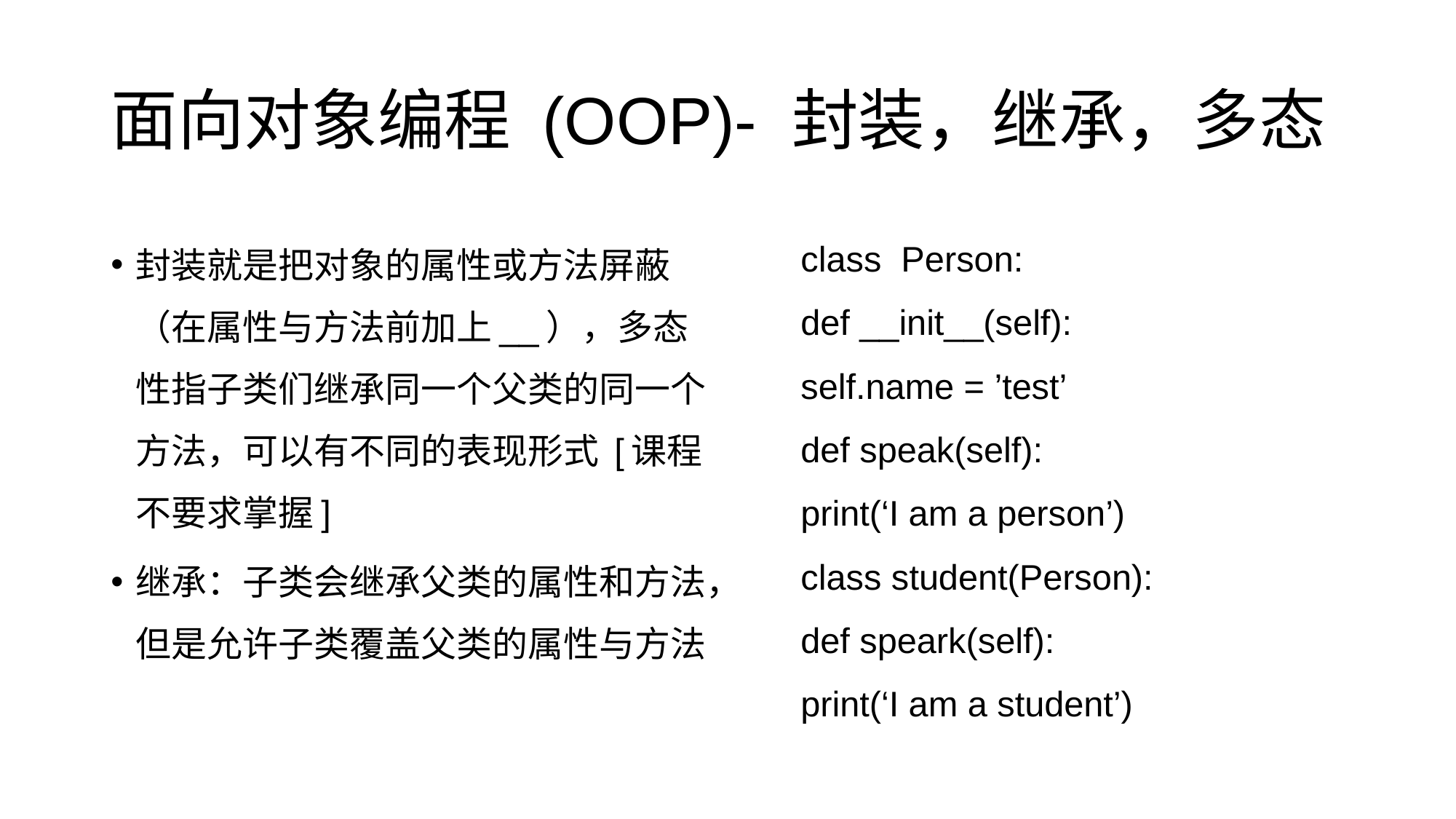

# 面向对象编程 (OOP)- 封装，继承，多态
封装就是把对象的属性或方法屏蔽（在属性与方法前加上__），多态性指子类们继承同一个父类的同一个方法，可以有不同的表现形式 [课程不要求掌握]
继承：子类会继承父类的属性和方法，但是允许子类覆盖父类的属性与方法

class  Person:
	def __init__(self):
		self.name = ’test’
	def speak(self):
		print(‘I am a person’)
class student(Person):
	def speark(self):
		print(‘I am a student’)